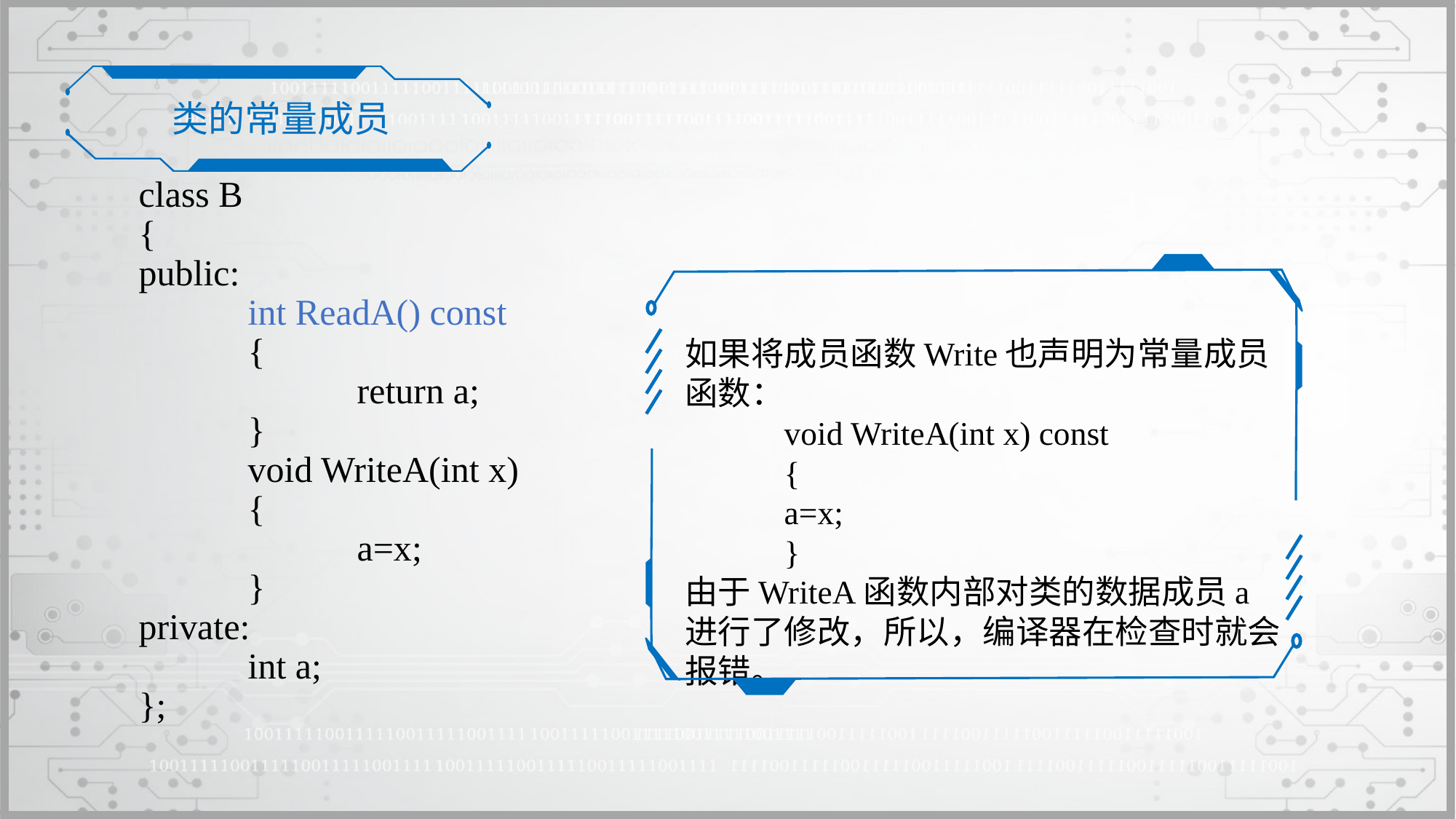

类的常量成员
class B
{
public:
	int ReadA() const
	{
		return a;
	}
	void WriteA(int x)
	{
		a=x;
	}
private:
	int a;
};

如果将成员函数Write也声明为常量成员函数：
	void WriteA(int x) const
	{
		a=x;
	}
由于WriteA函数内部对类的数据成员a进行了修改，所以，编译器在检查时就会报错。